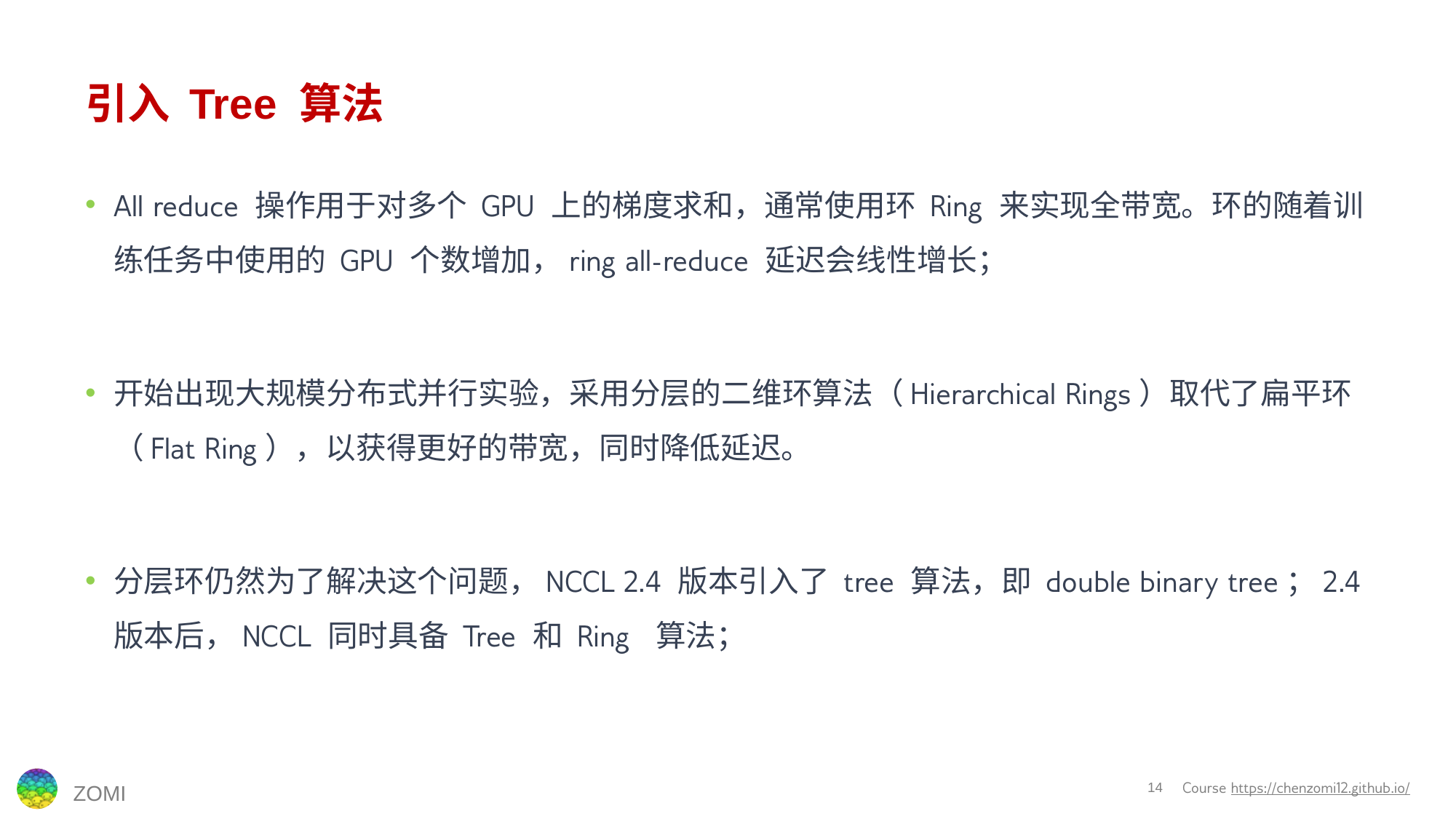

# 引入 Tree 算法
All reduce 操作用于对多个 GPU 上的梯度求和，通常使用环 Ring 来实现全带宽。环的随着训练任务中使用的 GPU 个数增加，ring all-reduce 延迟会线性增长；

开始出现大规模分布式并行实验，采用分层的二维环算法（Hierarchical Rings）取代了扁平环（Flat Ring），以获得更好的带宽，同时降低延迟。

分层环仍然为了解决这个问题，NCCL 2.4 版本引入了 tree 算法，即 double binary tree；2.4 版本后，NCCL 同时具备 Tree 和 Ring  算法；